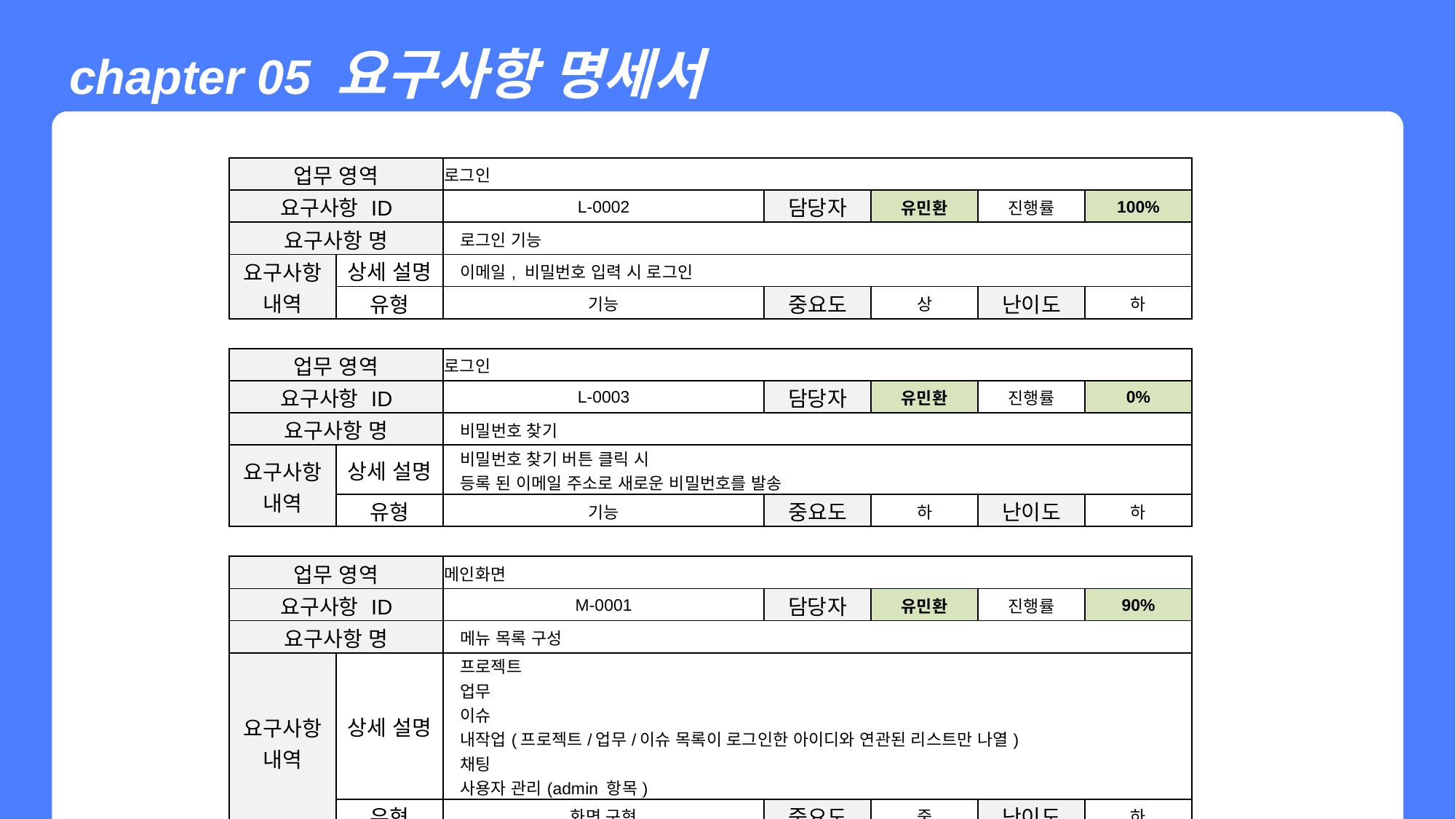

chapter 05 요구사항 명세서
| 업무 영역 |  | 로그인 |  |  |  |  |  |  |
| --- | --- | --- | --- | --- | --- | --- | --- | --- |
| 요구사항 ID |  | L-0002 |  |  | 담당자 | 유민환 | 진행률 | 100% |
| 요구사항 명 |  | 로그인 기능 |  |  |  |  |  |  |
| 요구사항 내역 | 상세 설명 | 이메일, 비밀번호 입력 시 로그인 |  |  |  |  |  |  |
|  | 유형 | 기능 |  |  | 중요도 | 상 | 난이도 | 하 |
|  |  |  |  |  |  |  |  |  |
| 업무 영역 |  | 로그인 |  |  |  |  |  |  |
| 요구사항 ID |  | L-0003 |  |  | 담당자 | 유민환 | 진행률 | 0% |
| 요구사항 명 |  | 비밀번호 찾기 |  |  |  |  |  |  |
| 요구사항 내역 | 상세 설명 | 비밀번호 찾기 버튼 클릭 시 등록 된 이메일 주소로 새로운 비밀번호를 발송 |  |  |  |  |  |  |
|  | 유형 | 기능 |  |  | 중요도 | 하 | 난이도 | 하 |
|  |  |  |  |  |  |  |  |  |
| 업무 영역 |  | 메인화면 |  |  |  |  |  |  |
| 요구사항 ID |  | M-0001 |  |  | 담당자 | 유민환 | 진행률 | 90% |
| 요구사항 명 |  | 메뉴 목록 구성 |  |  |  |  |  |  |
| 요구사항 내역 | 상세 설명 | 프로젝트 업무 이슈 내작업(프로젝트/업무/이슈 목록이 로그인한 아이디와 연관된 리스트만 나열) 채팅 사용자 관리(admin 항목) |  |  |  |  |  |  |
|  | 유형 | 화면 구현 |  |  | 중요도 | 중 | 난이도 | 하 |